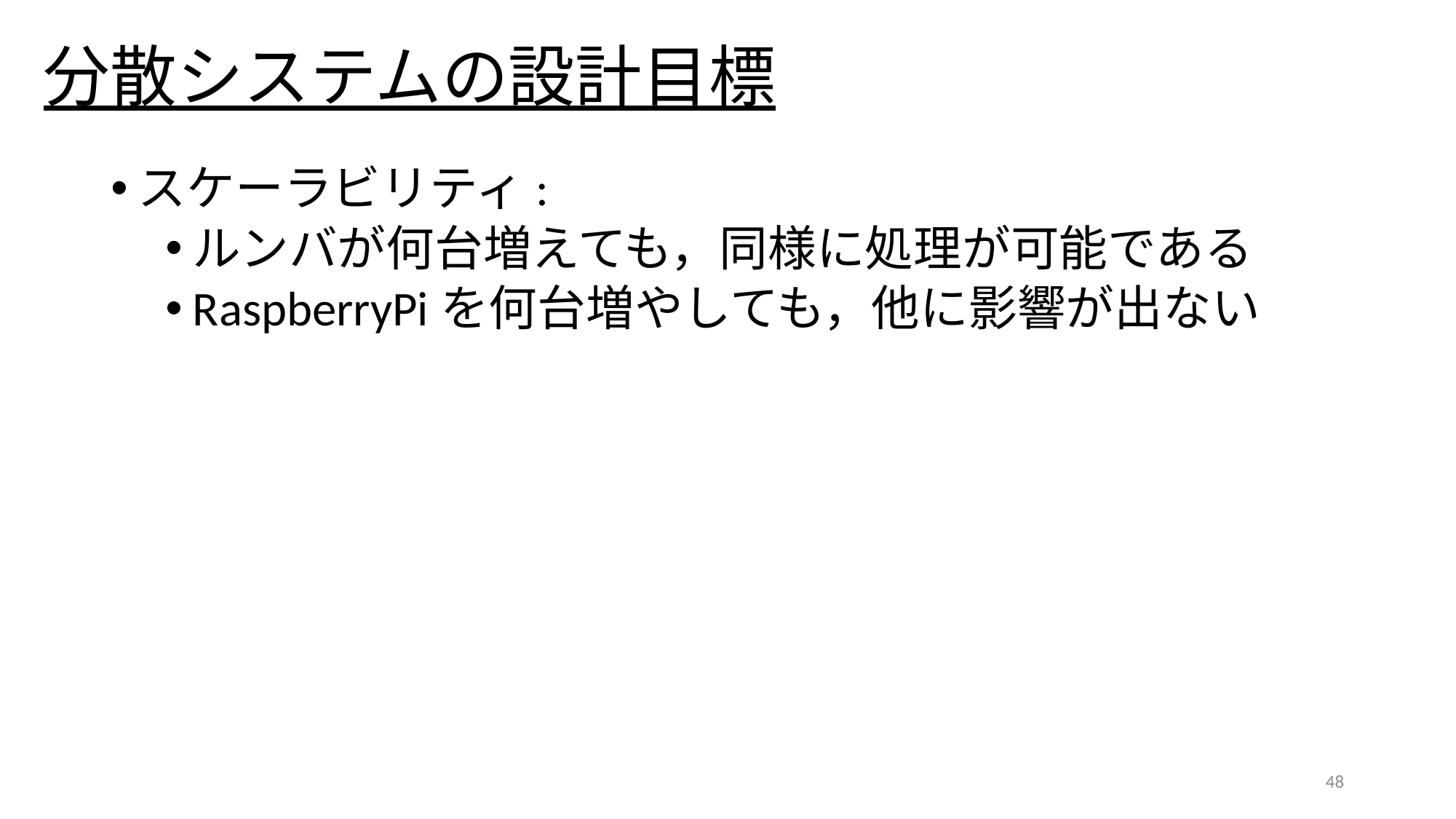

# 分散システムの設計目標
スケーラビリティ:
ルンバが何台増えても，同様に処理が可能である
RaspberryPiを何台増やしても，他に影響が出ない
48